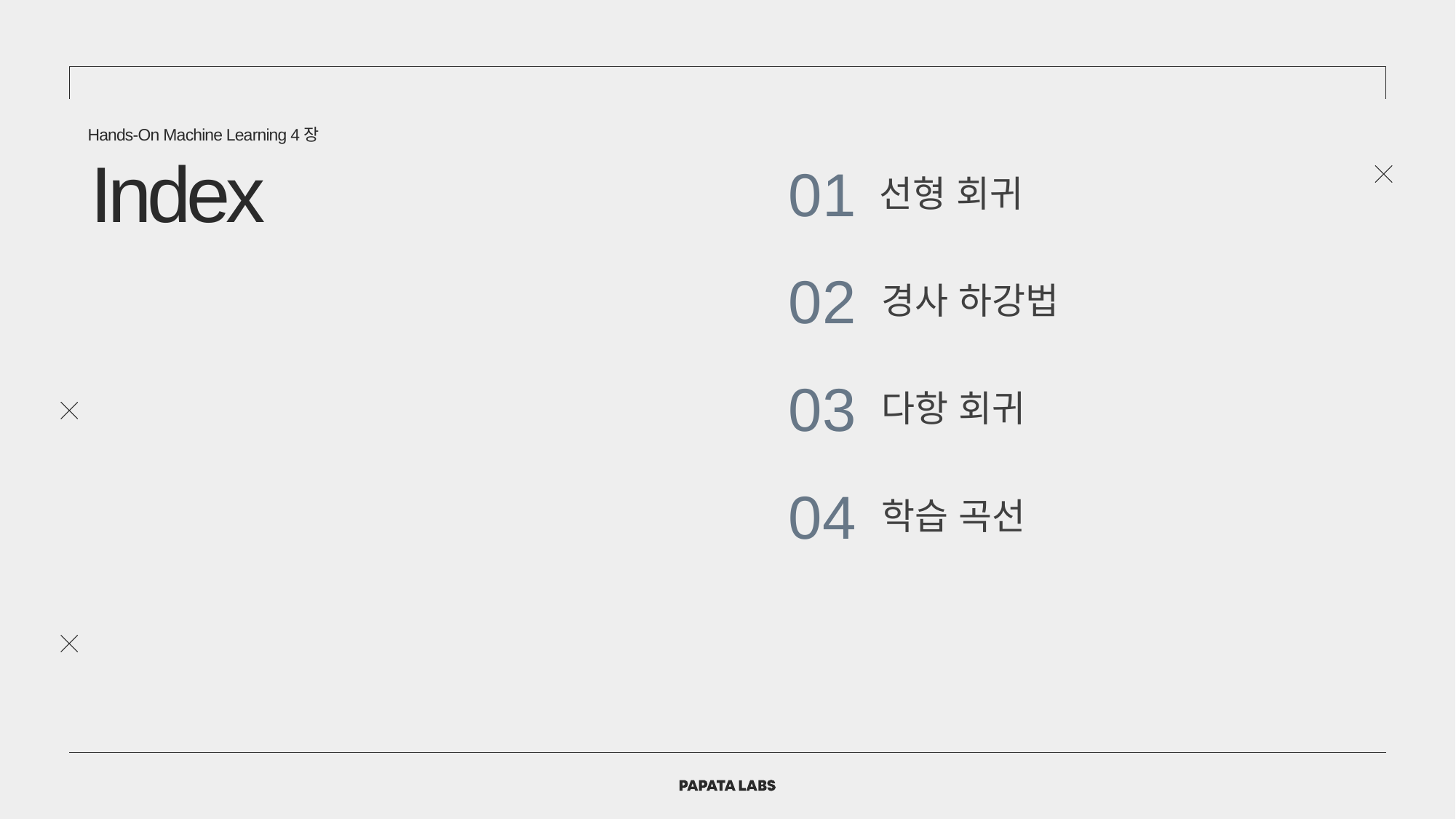

Hands-On Machine Learning 4장
Index
01
선형 회귀
02
경사 하강법
03
다항 회귀
04
학습 곡선